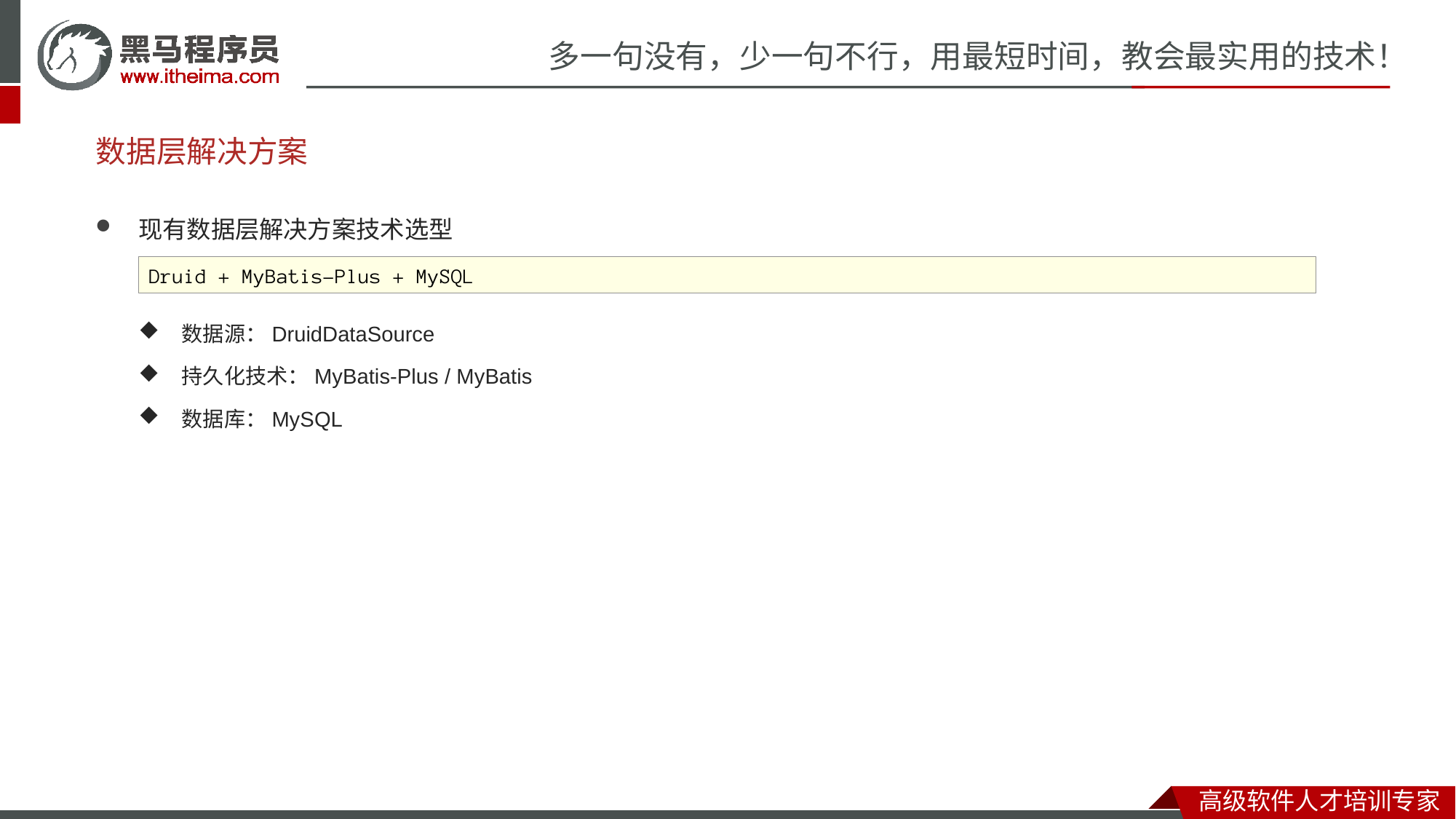

# 数据层解决方案
现有数据层解决方案技术选型

数据源：DruidDataSource
持久化技术：MyBatis-Plus / MyBatis
数据库：MySQL
Druid + MyBatis-Plus + MySQL